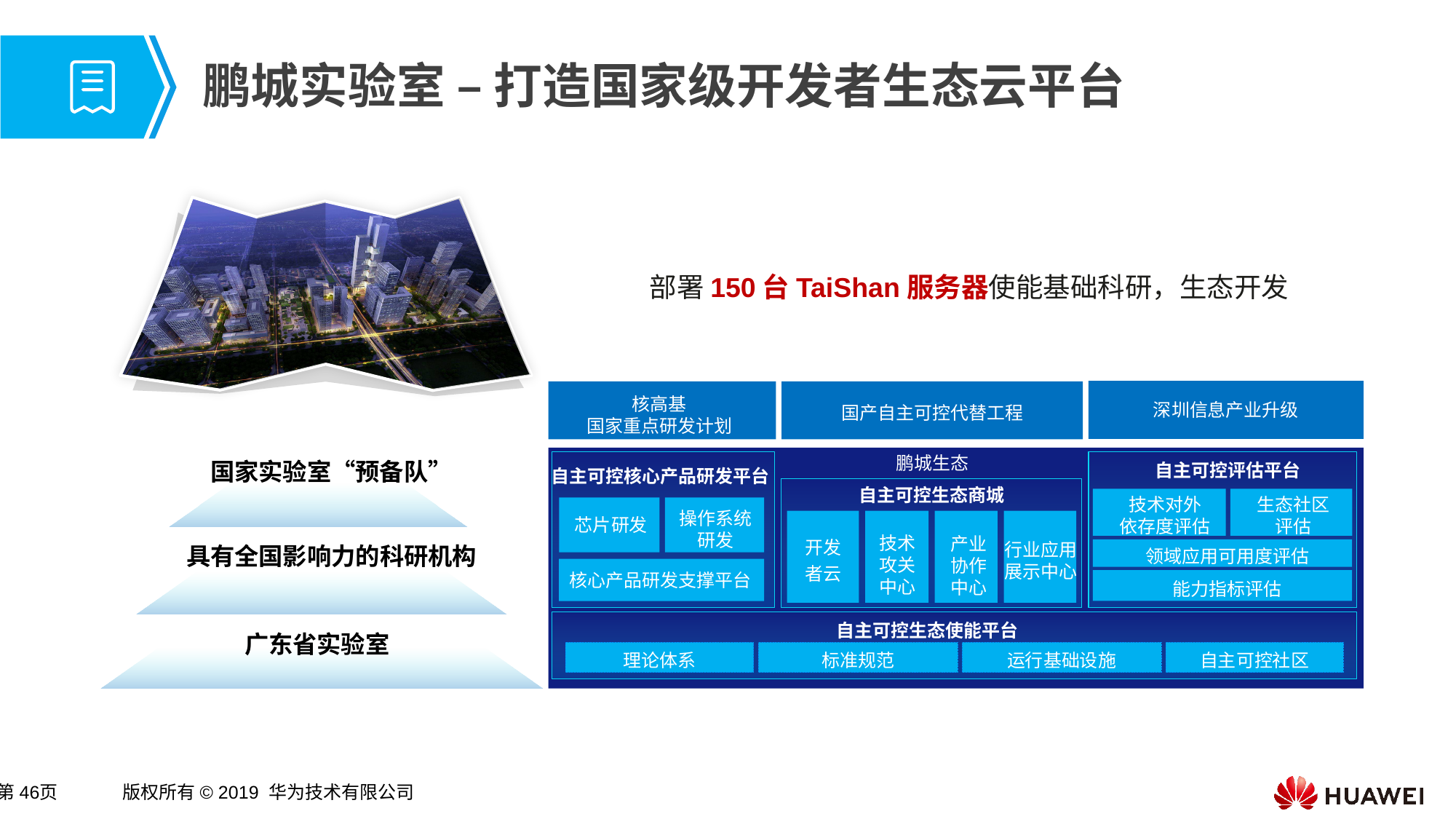

# 鹏城实验室 – 打造国家级开发者生态云平台

部署150台TaiShan服务器使能基础科研，生态开发

核高基
国家重点研发计划
国产自主可控代替工程
深圳信息产业升级
鹏城生态

自主可控评估平台
自主可控核心产品研发平台
自主可控生态商城

技术对外
依存度评估
生态社区
评估

操作系统
研发
芯片研发

技术
攻关
中心
开发者云
产业
协作
中心
行业应用
展示中心

领域应用可用度评估

核心产品研发支撑平台

能力指标评估
自主可控生态使能平台

理论体系
标准规范
运行基础设施
自主可控社区
国家实验室“预备队”

具有全国影响力的科研机构

广东省实验室